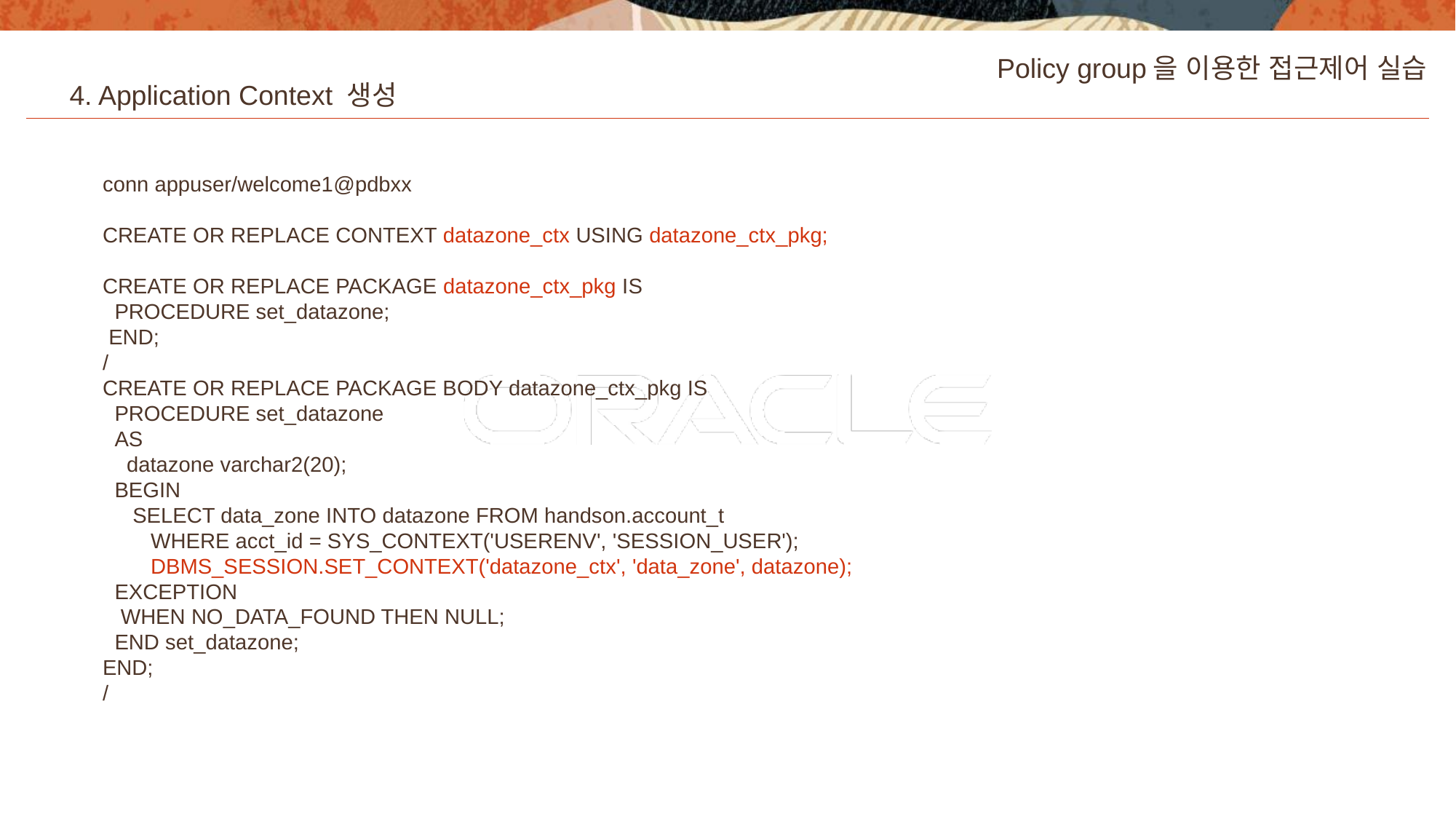

Policy group을 이용한 접근제어 실습
4. Application Context 생성
conn appuser/welcome1@pdbxx

CREATE OR REPLACE CONTEXT datazone_ctx USING datazone_ctx_pkg;

CREATE OR REPLACE PACKAGE datazone_ctx_pkg IS
  PROCEDURE set_datazone;
 END;
/
CREATE OR REPLACE PACKAGE BODY datazone_ctx_pkg IS
  PROCEDURE set_datazone
  AS
    datazone varchar2(20);
  BEGIN
     SELECT data_zone INTO datazone FROM handson.account_t
        WHERE acct_id = SYS_CONTEXT('USERENV', 'SESSION_USER');
        DBMS_SESSION.SET_CONTEXT('datazone_ctx', 'data_zone', datazone);
  EXCEPTION
   WHEN NO_DATA_FOUND THEN NULL;
  END set_datazone;
END;
/
42
Copyright © 2020, Oracle and/or its affiliates. All rights reserved.